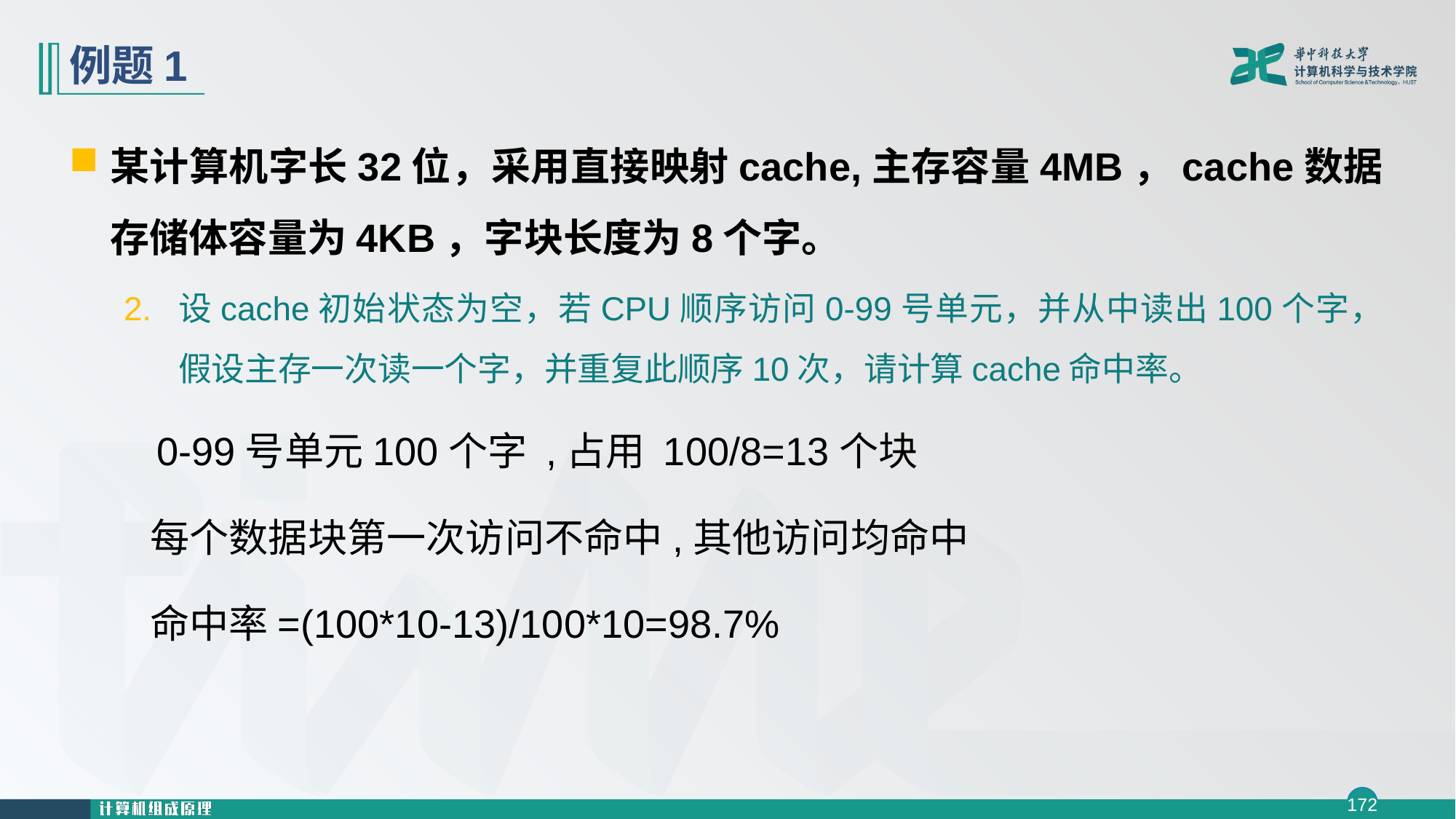

# 例题1
某计算机字长32位，采用直接映射cache,主存容量4MB，cache数据存储体容量为4KB，字块长度为8个字。
设cache初始状态为空，若CPU顺序访问0-99号单元，并从中读出100个字，假设主存一次读一个字，并重复此顺序10次，请计算cache命中率。
        0-99号单元100个字 ,占用 100/8=13个块
        每个数据块第一次访问不命中,其他访问均命中
        命中率=(100*10-13)/100*10=98.7%